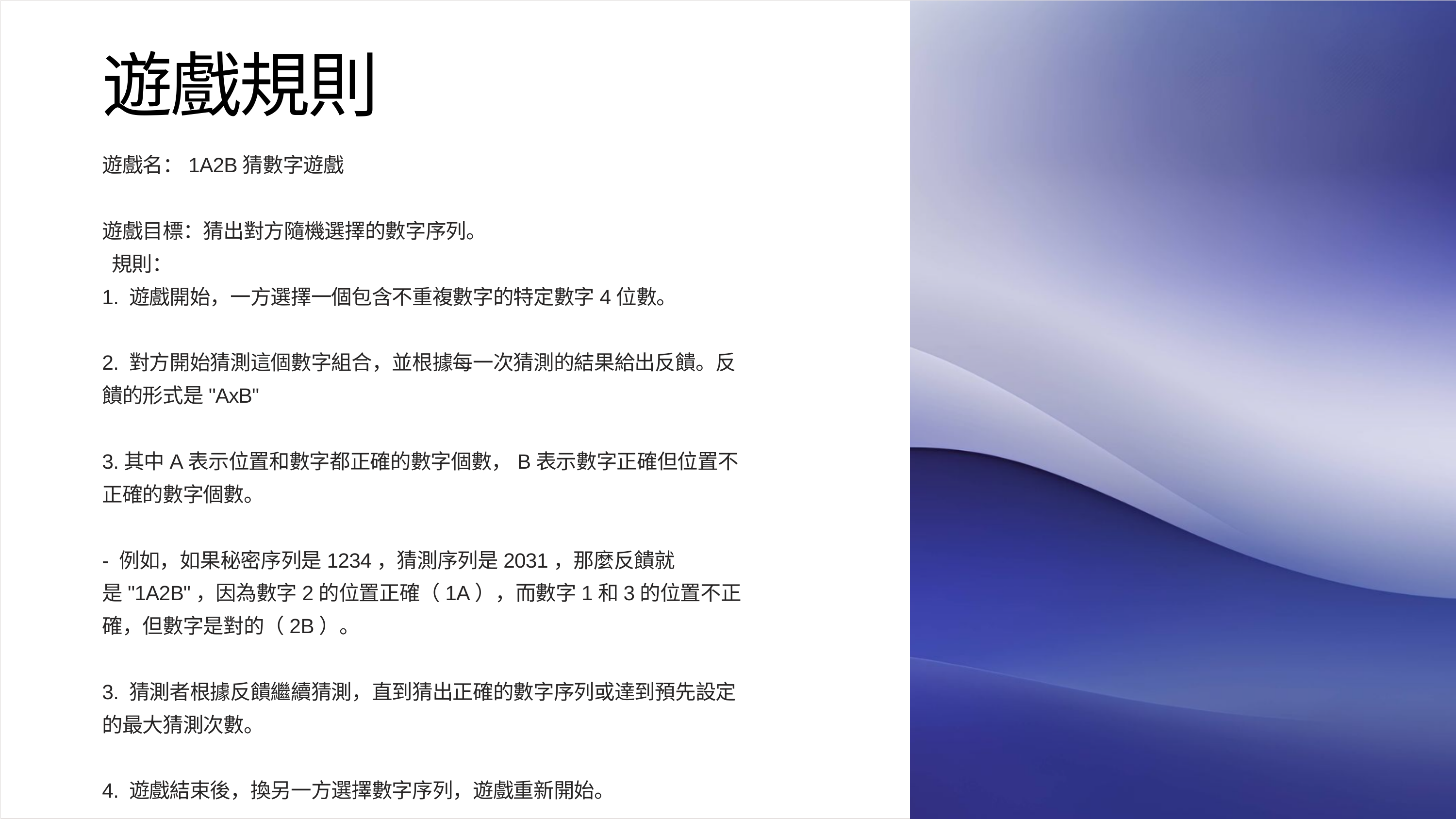

遊戲規則
遊戲名：1A2B猜數字遊戲

遊戲目標：猜出對方隨機選擇的數字序列。
 規則：
1. 遊戲開始，一方選擇一個包含不重複數字的特定數字4位數。

2. 對方開始猜測這個數字組合，並根據每一次猜測的結果給出反饋。反饋的形式是"AxB"

3.其中A表示位置和數字都正確的數字個數，B表示數字正確但位置不正確的數字個數。

- 例如，如果秘密序列是1234，猜測序列是2031，那麼反饋就是"1A2B"，因為數字2的位置正確（1A），而數字1和3的位置不正確，但數字是對的（2B）。

3. 猜測者根據反饋繼續猜測，直到猜出正確的數字序列或達到預先設定的最大猜測次數。

4. 遊戲結束後，換另一方選擇數字序列，遊戲重新開始。